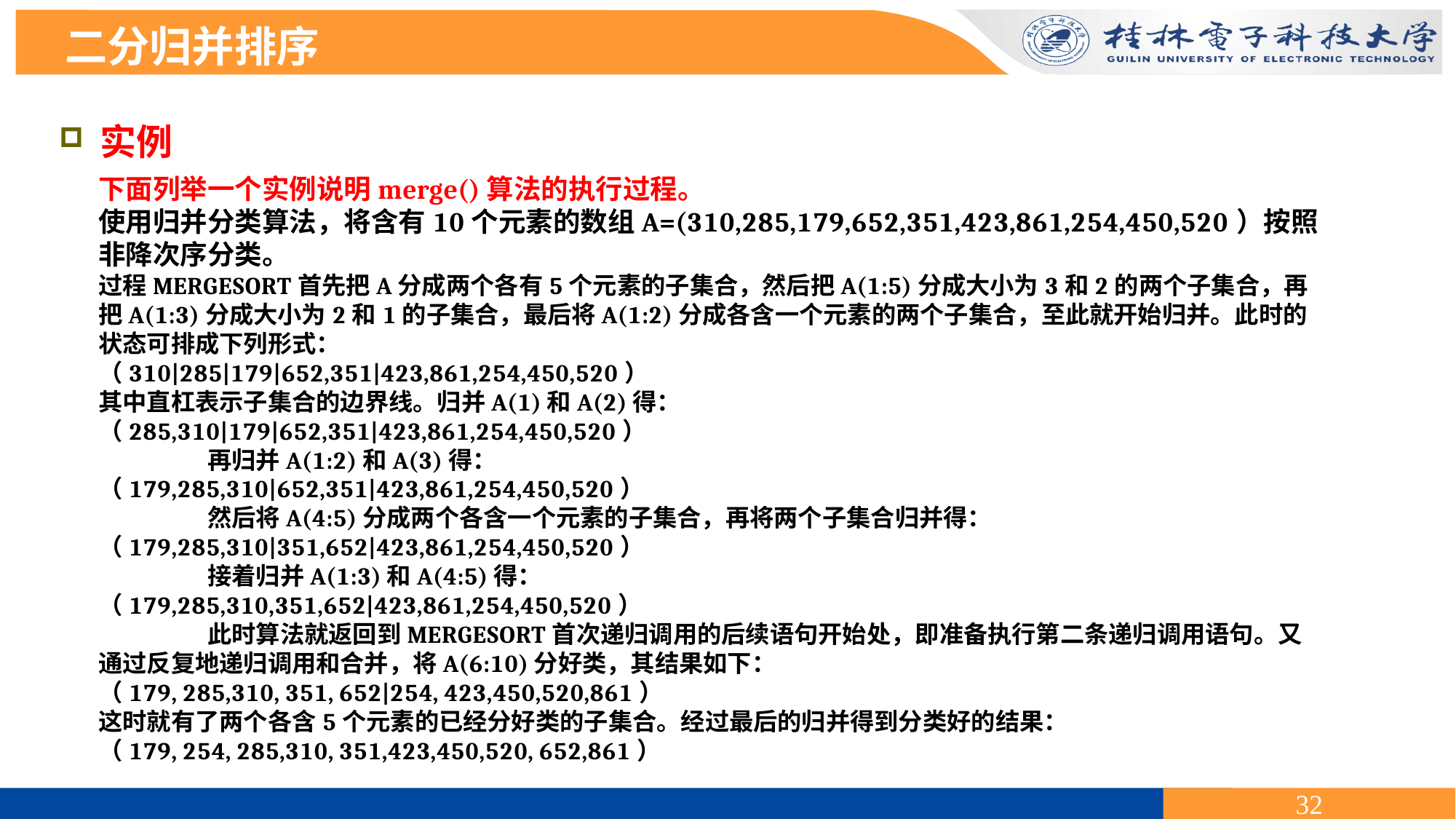

二分归并排序
实例

下面列举一个实例说明merge()算法的执行过程。
使用归并分类算法，将含有10个元素的数组A=(310,285,179,652,351,423,861,254,450,520）按照非降次序分类。
过程MERGESORT首先把A分成两个各有5个元素的子集合，然后把A(1:5)分成大小为3和2的两个子集合，再把A(1:3)分成大小为2和1的子集合，最后将A(1:2)分成各含一个元素的两个子集合，至此就开始归并。此时的状态可排成下列形式：
（310|285|179|652,351|423,861,254,450,520）
其中直杠表示子集合的边界线。归并A(1)和A(2)得：
（285,310|179|652,351|423,861,254,450,520）
	再归并A(1:2)和A(3)得：
（179,285,310|652,351|423,861,254,450,520）
	然后将A(4:5)分成两个各含一个元素的子集合，再将两个子集合归并得：
（179,285,310|351,652|423,861,254,450,520）
	接着归并A(1:3)和A(4:5)得：
（179,285,310,351,652|423,861,254,450,520）
	此时算法就返回到MERGESORT首次递归调用的后续语句开始处，即准备执行第二条递归调用语句。又通过反复地递归调用和合并，将A(6:10)分好类，其结果如下：
（179, 285,310, 351, 652|254, 423,450,520,861）
这时就有了两个各含5个元素的已经分好类的子集合。经过最后的归并得到分类好的结果：
（179, 254, 285,310, 351,423,450,520, 652,861）